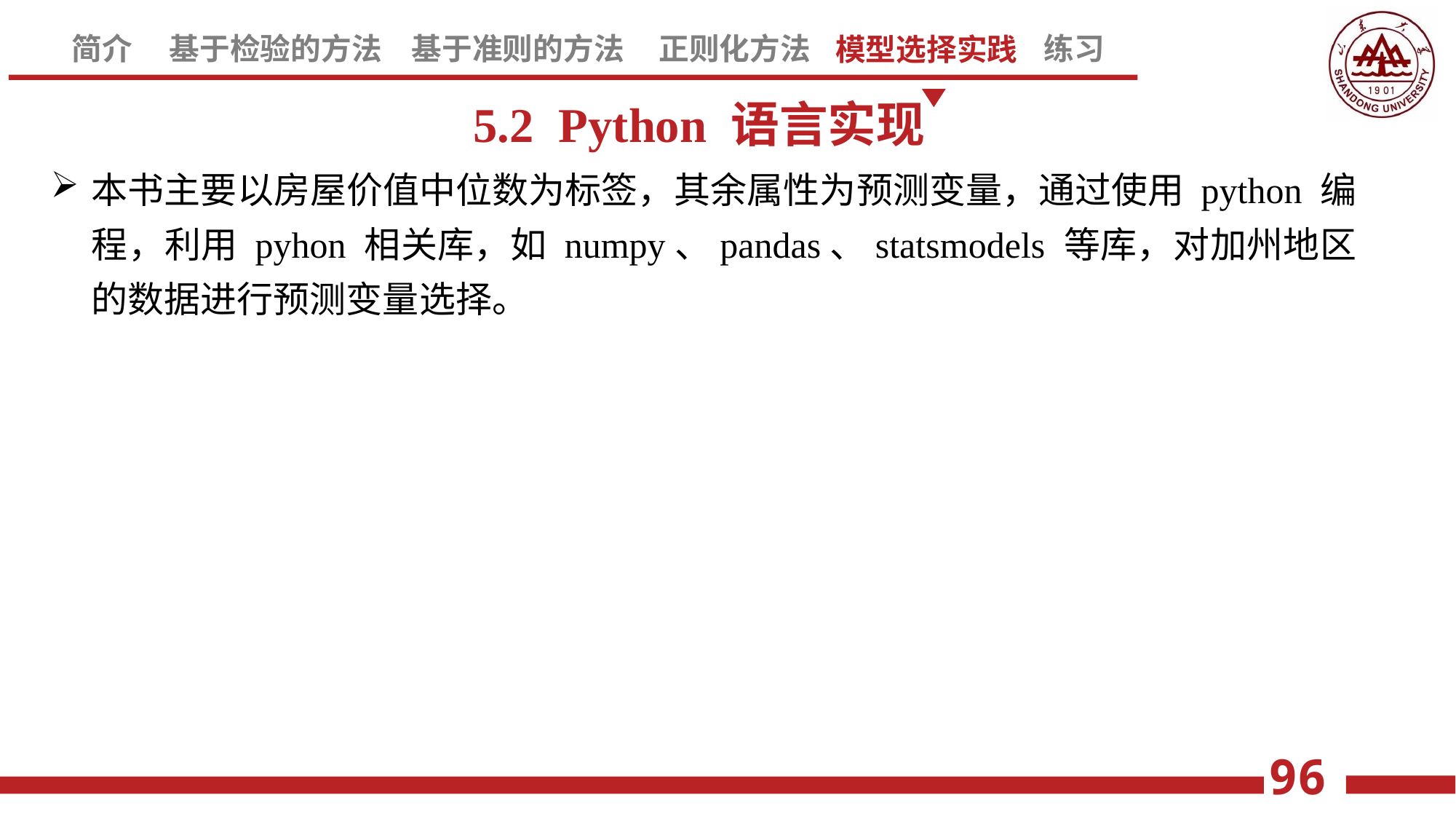

5.2  Python 语言实现
本书主要以房屋价值中位数为标签，其余属性为预测变量，通过使用 python 编程，利用 pyhon 相关库，如 numpy、pandas、statsmodels 等库，对加州地区的数据进行预测变量选择。